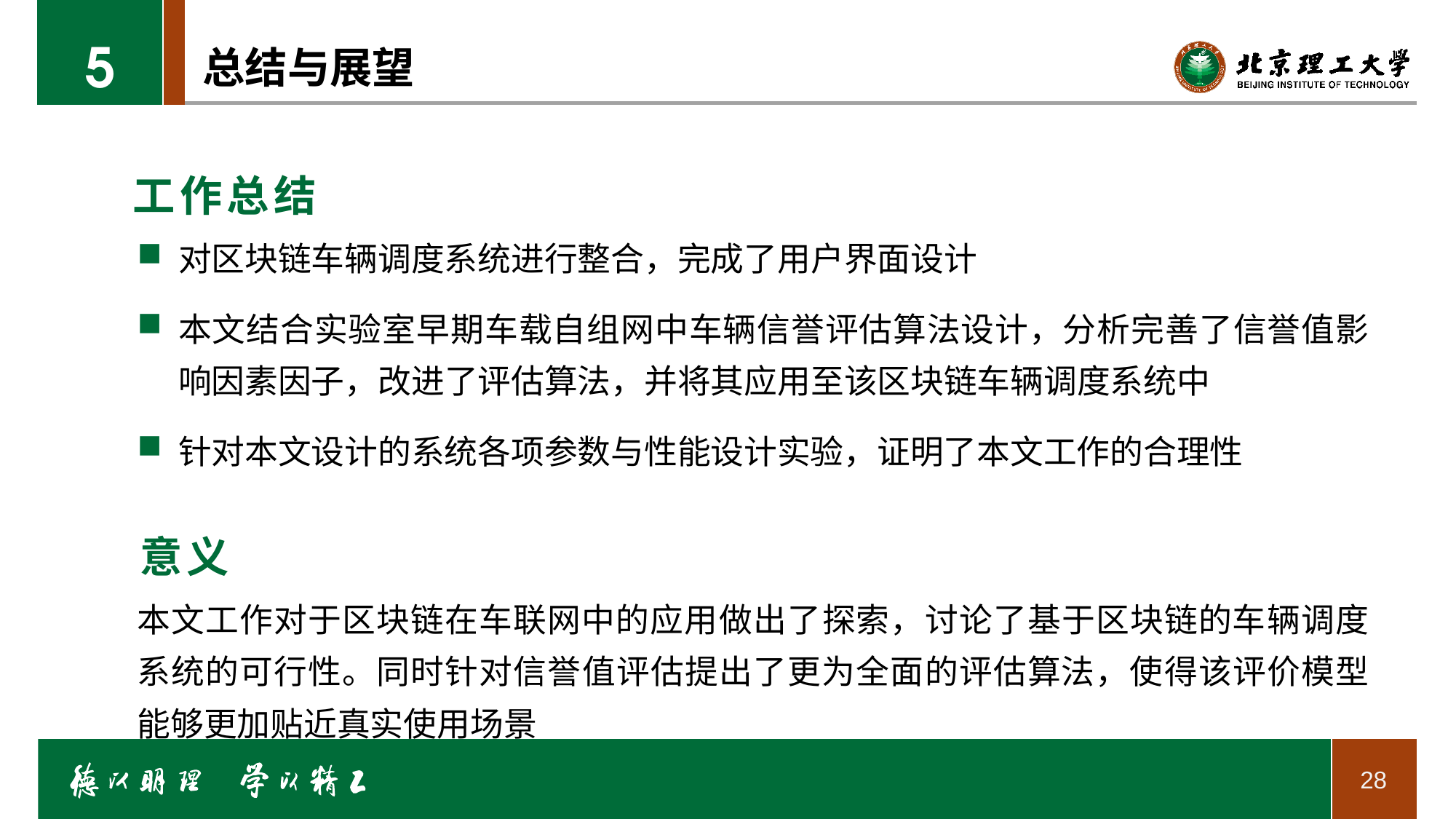

5
# 总结与展望
工作总结
对区块链车辆调度系统进行整合，完成了用户界面设计
本文结合实验室早期车载自组网中车辆信誉评估算法设计，分析完善了信誉值影响因素因子，改进了评估算法，并将其应用至该区块链车辆调度系统中
针对本文设计的系统各项参数与性能设计实验，证明了本文工作的合理性
意义
本文工作对于区块链在车联网中的应用做出了探索，讨论了基于区块链的车辆调度系统的可行性。同时针对信誉值评估提出了更为全面的评估算法，使得该评价模型能够更加贴近真实使用场景